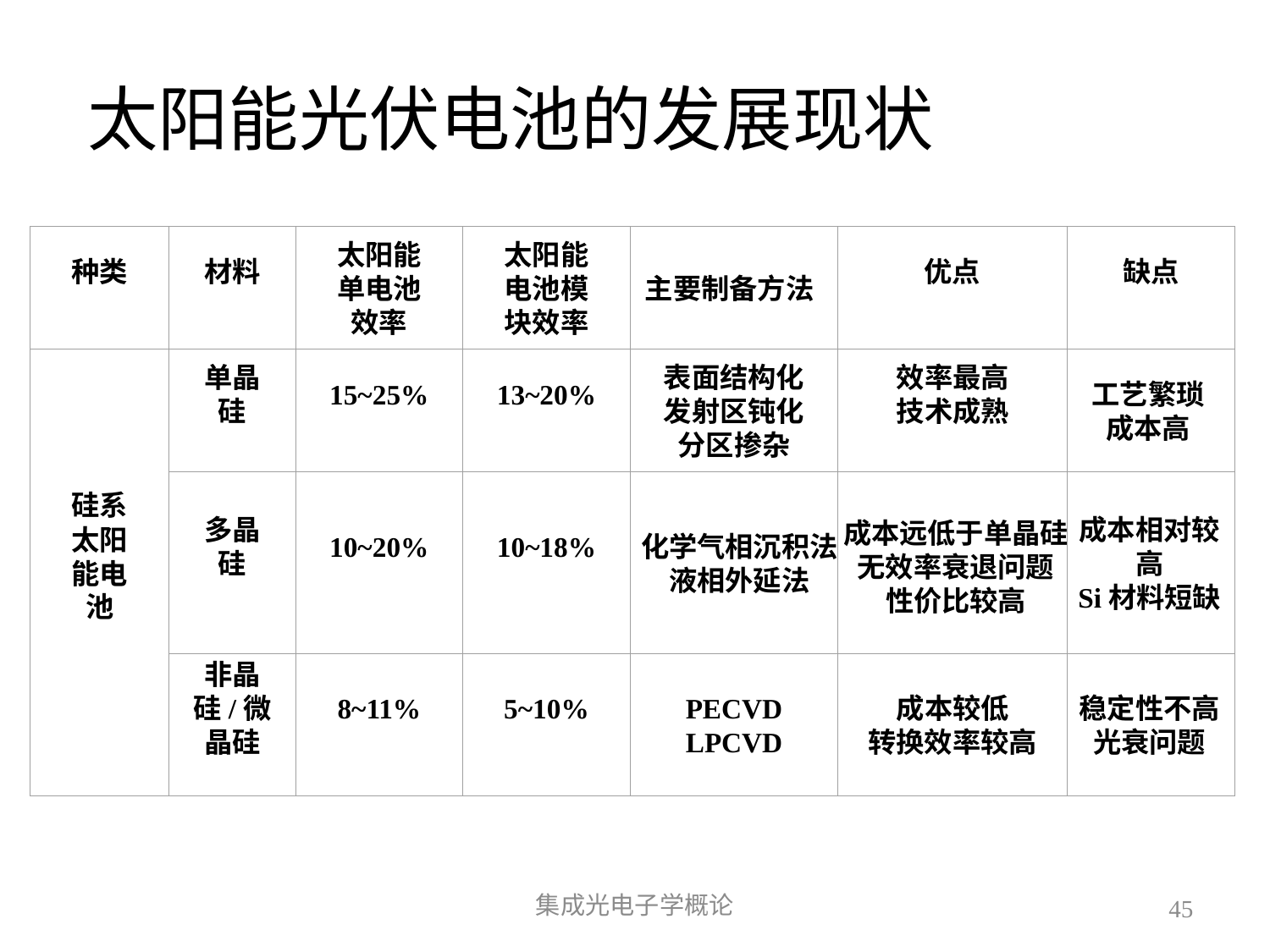

# 太阳能光伏电池的发展现状

种类

材料

太阳能单电池效率

太阳能电池模块效率

主要制备方法

优点

缺点

硅系太阳能电池

单晶硅

15~25%

13~20%

表面结构化
发射区钝化
分区掺杂

效率最高
技术成熟

工艺繁琐
成本高

成本远低于单晶硅
无效率衰退问题
性价比较高

10~20%

10~18%

化学气相沉积法
液相外延法

成本相对较高
Si材料短缺

非晶硅/微晶硅

8~11%

5~10%

PECVD
LPCVD

成本较低
转换效率较高
稳定性不高
光衰问题

多晶硅

集成光电子学概论
45